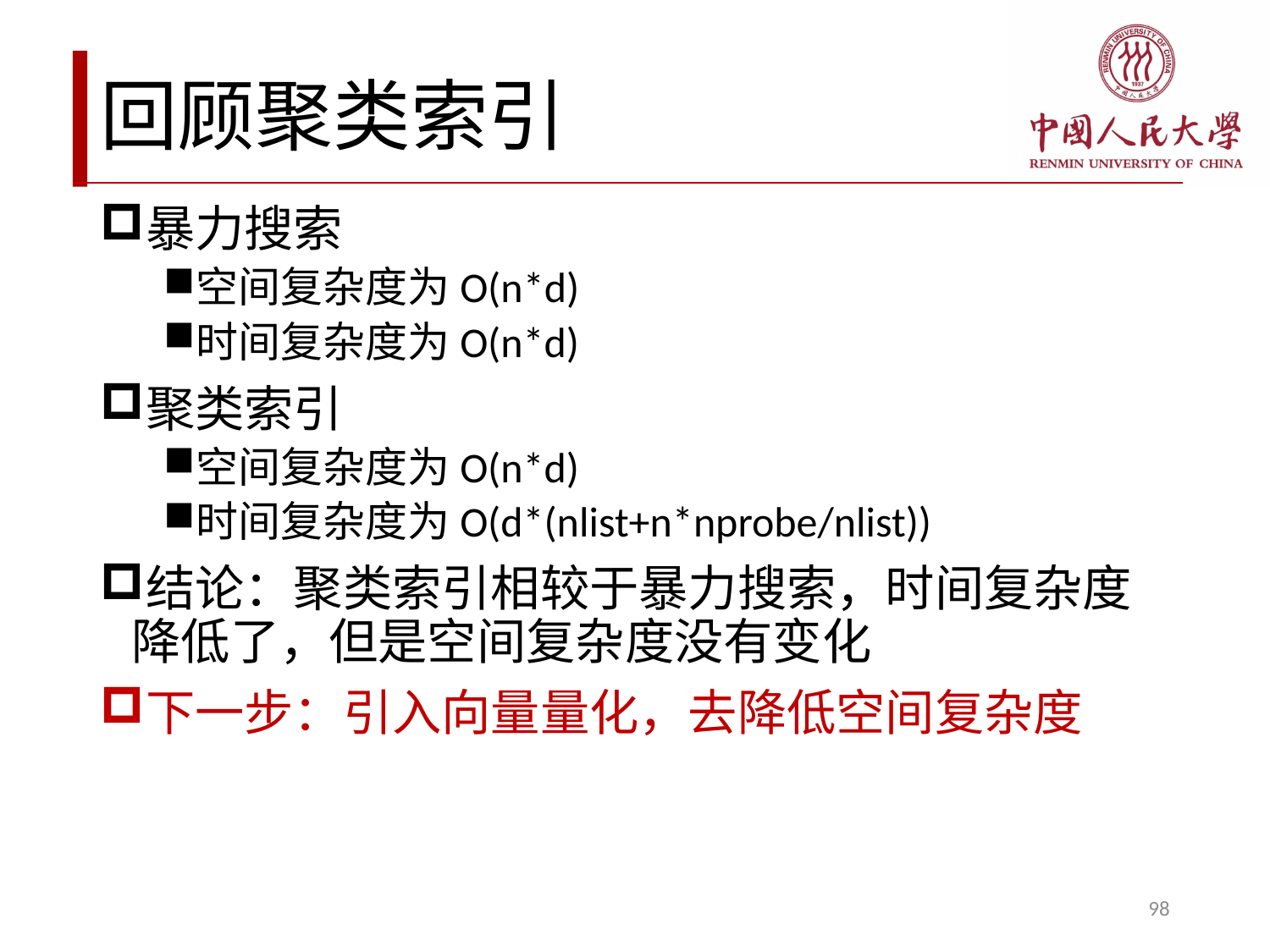

# 回顾聚类索引
暴力搜索
空间复杂度为O(n*d)
时间复杂度为O(n*d)
聚类索引
空间复杂度为O(n*d)
时间复杂度为O(d*(nlist+n*nprobe/nlist))
结论：聚类索引相较于暴力搜索，时间复杂度降低了，但是空间复杂度没有变化
下一步：引入向量量化，去降低空间复杂度

98